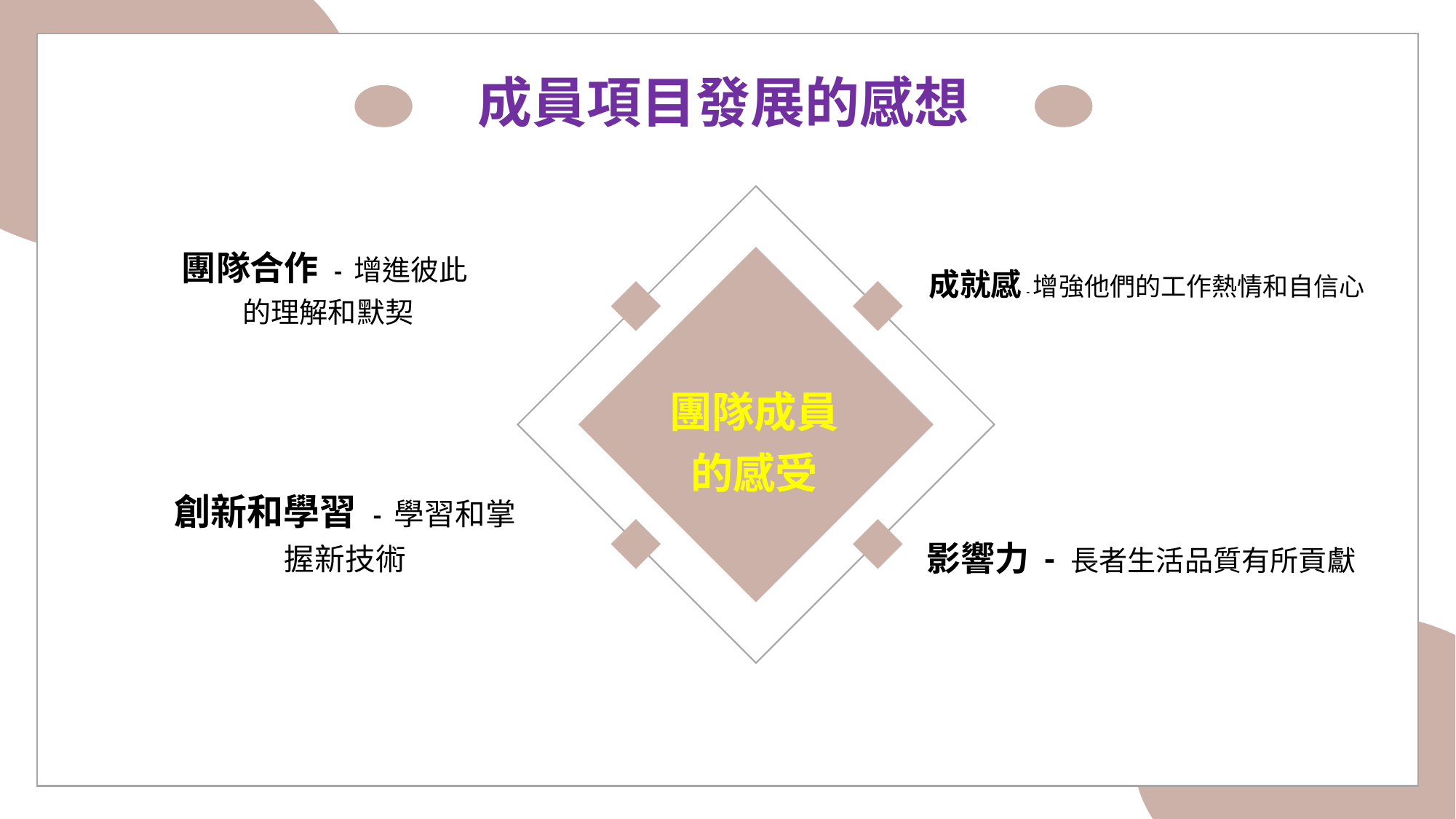

成員項目發展的感想

團隊合作 - 增進彼此  的理解和默契

成就感 - 增強他們的工作熱情和自信心

團隊成員的感受
創新和學習 - 學習和掌握新技術

影響力 - 長者生活品質有所貢獻